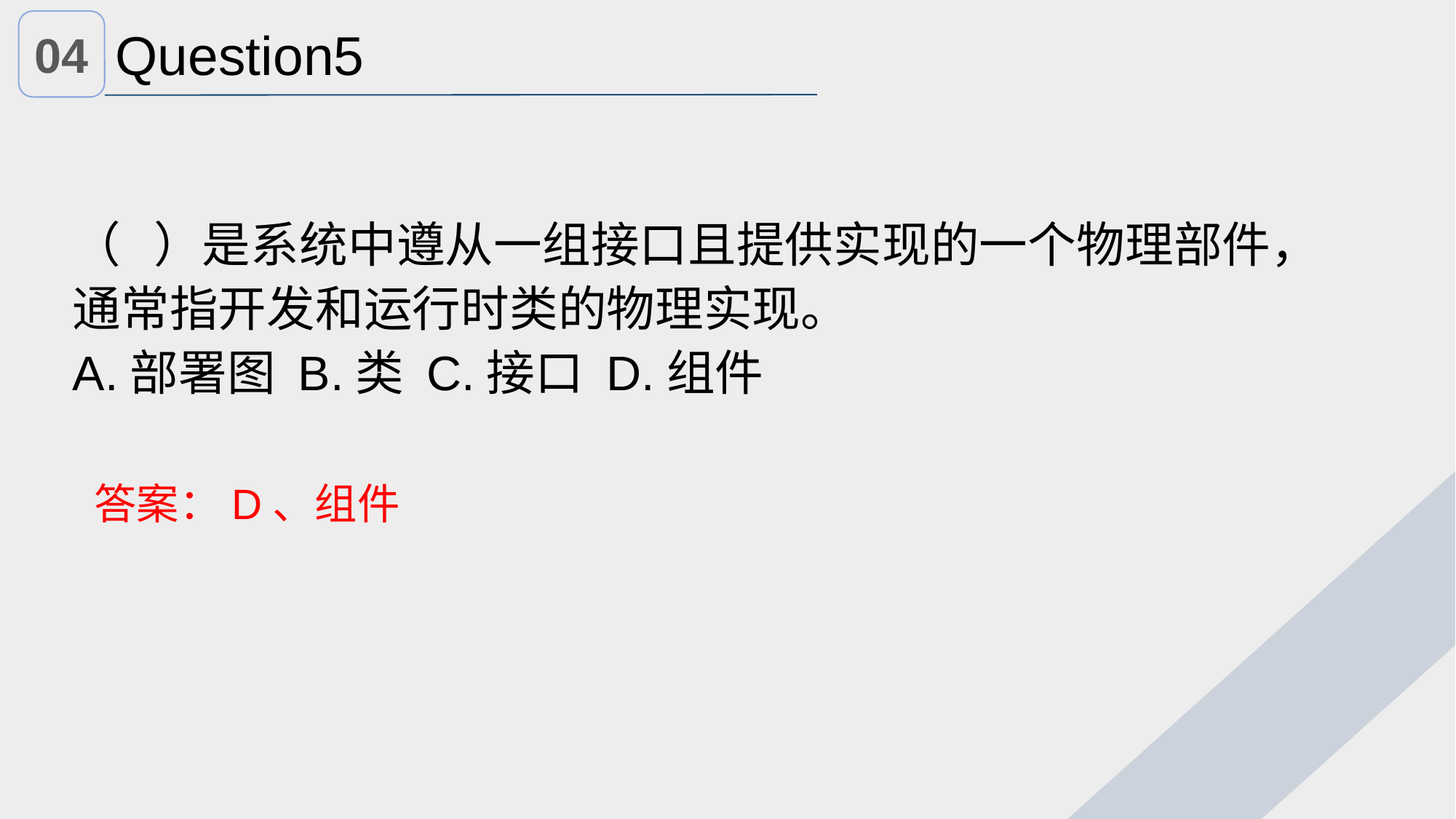

04
Question5

（   ）是系统中遵从一组接口且提供实现的一个物理部件，通常指开发和运行时类的物理实现。
A.部署图 B.类 C.接口 D.组件
答案：D、组件